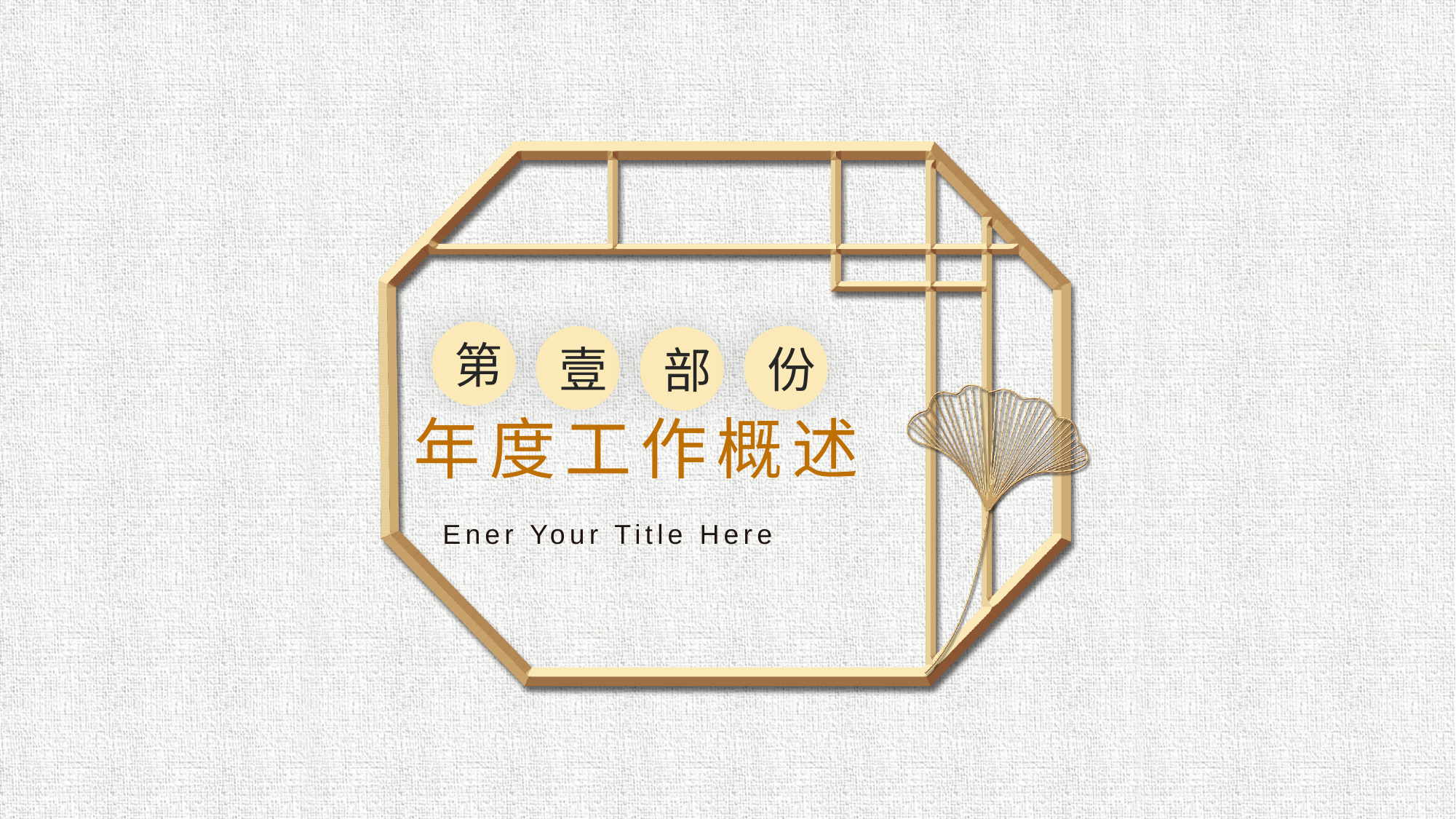

第
壹
份
部
年度工作概述
Ener Your Title Here